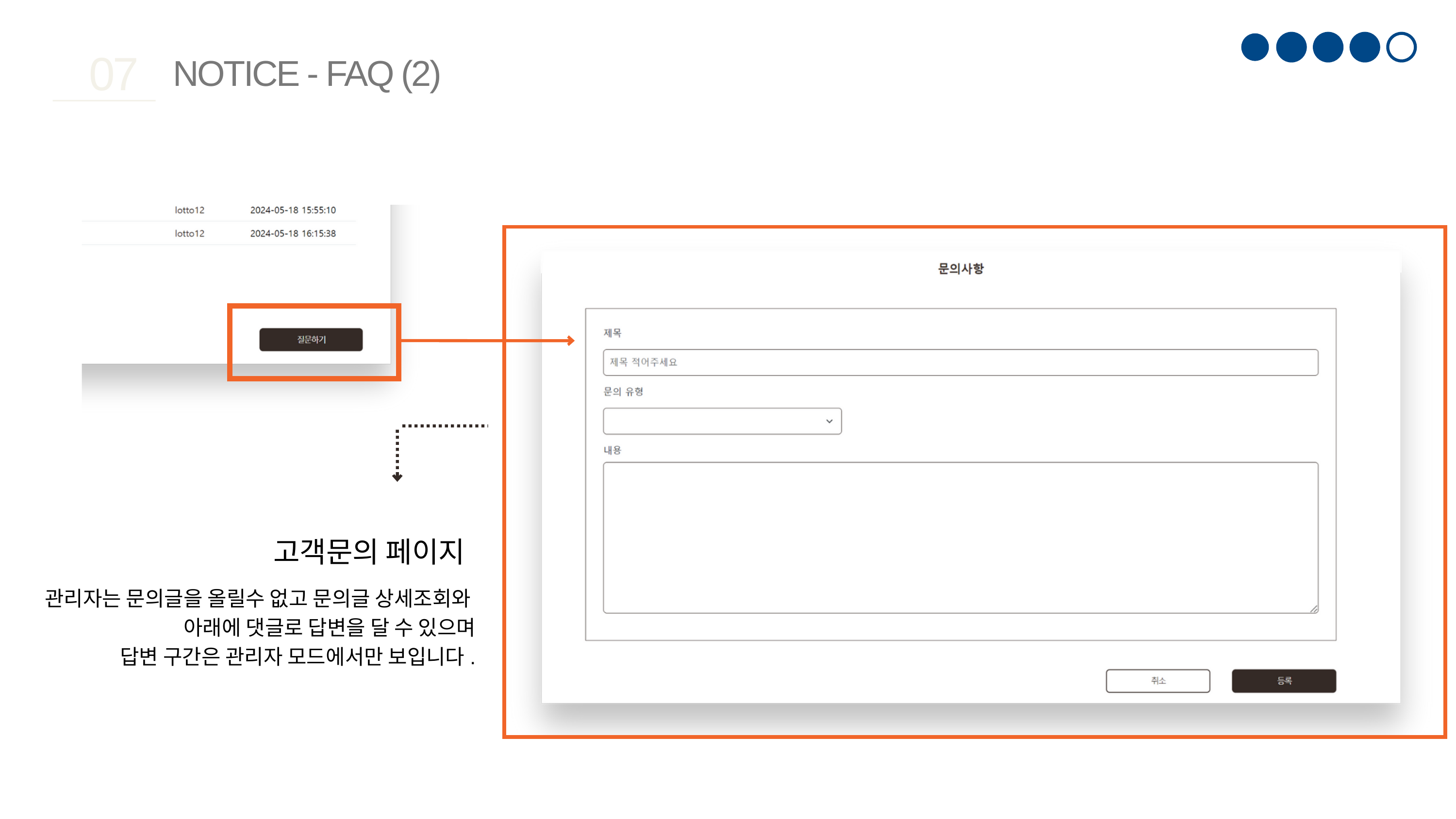

07
NOTICE - FAQ (2)

고객문의 페이지
관리자는 문의글을 올릴수 없고 문의글 상세조회와
아래에 댓글로 답변을 달 수 있으며
답변 구간은 관리자 모드에서만 보입니다.